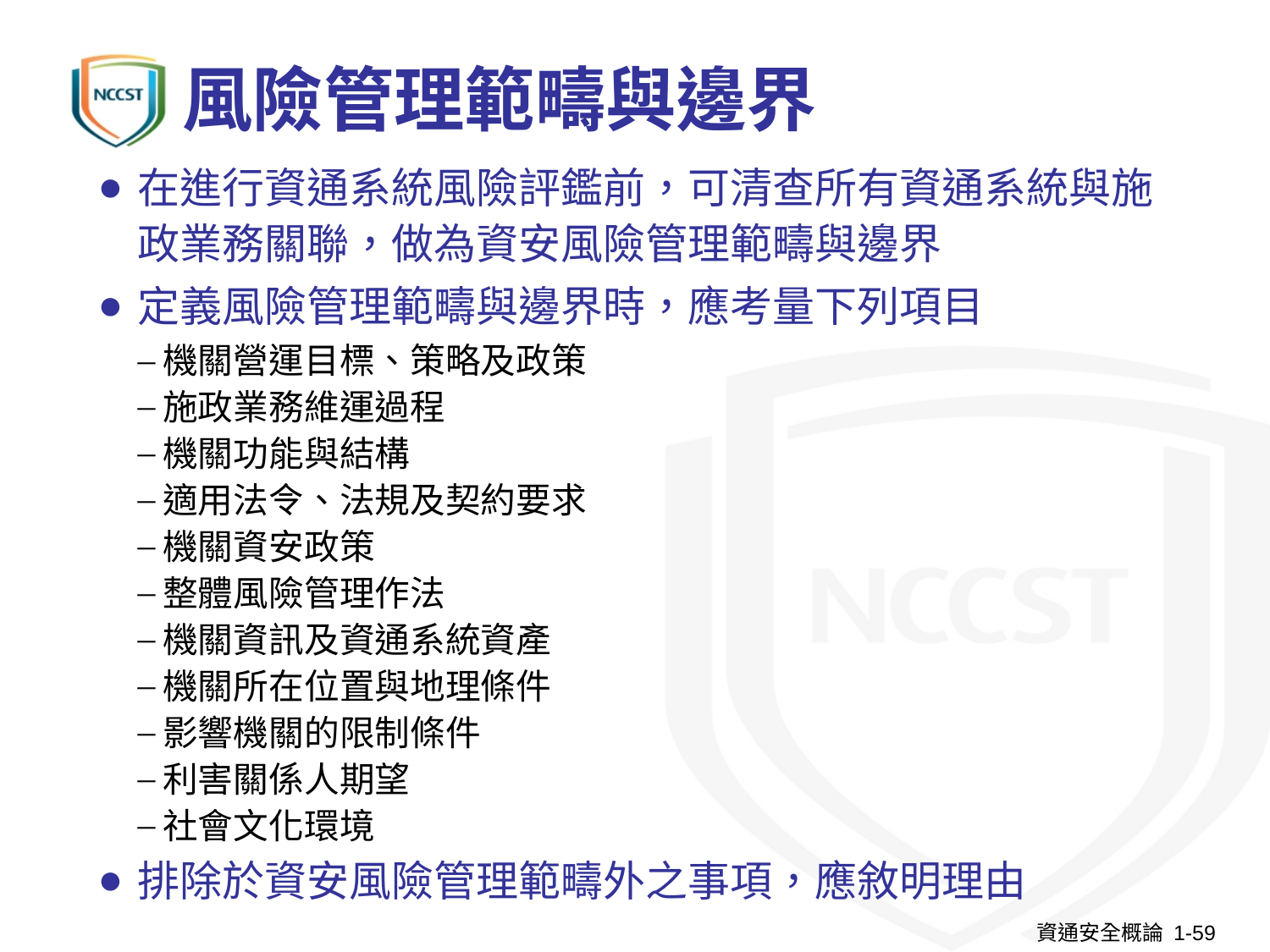

# 風險管理範疇與邊界
在進行資通系統風險評鑑前，可清查所有資通系統與施政業務關聯，做為資安風險管理範疇與邊界
定義風險管理範疇與邊界時，應考量下列項目
機關營運目標、策略及政策
施政業務維運過程
機關功能與結構
適用法令、法規及契約要求
機關資安政策
整體風險管理作法
機關資訊及資通系統資產
機關所在位置與地理條件
影響機關的限制條件
利害關係人期望
社會文化環境
排除於資安風險管理範疇外之事項，應敘明理由